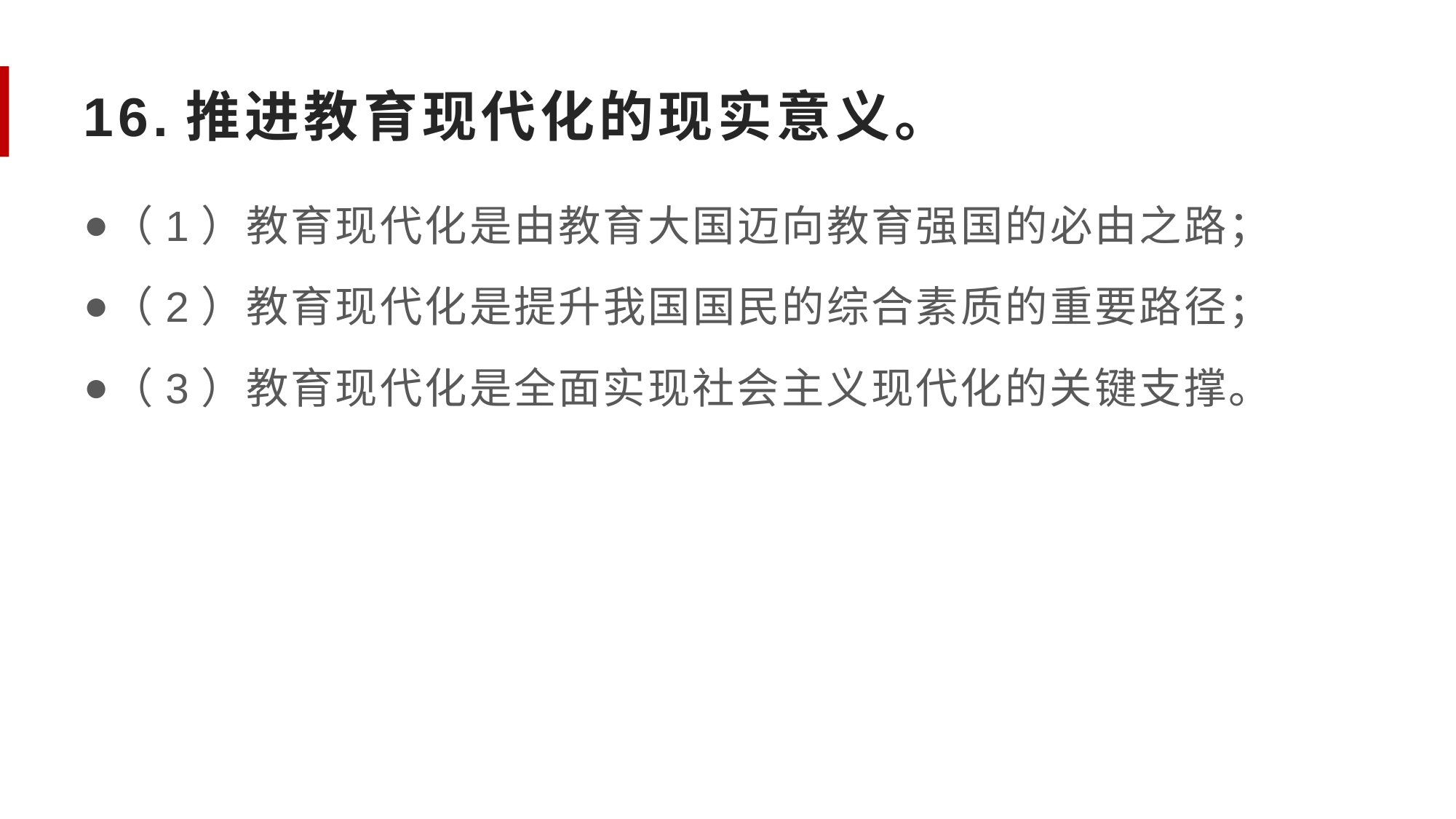

# 16.推进教育现代化的现实意义。
（1）教育现代化是由教育大国迈向教育强国的必由之路；
（2）教育现代化是提升我国国民的综合素质的重要路径；
（3）教育现代化是全面实现社会主义现代化的关键支撑。